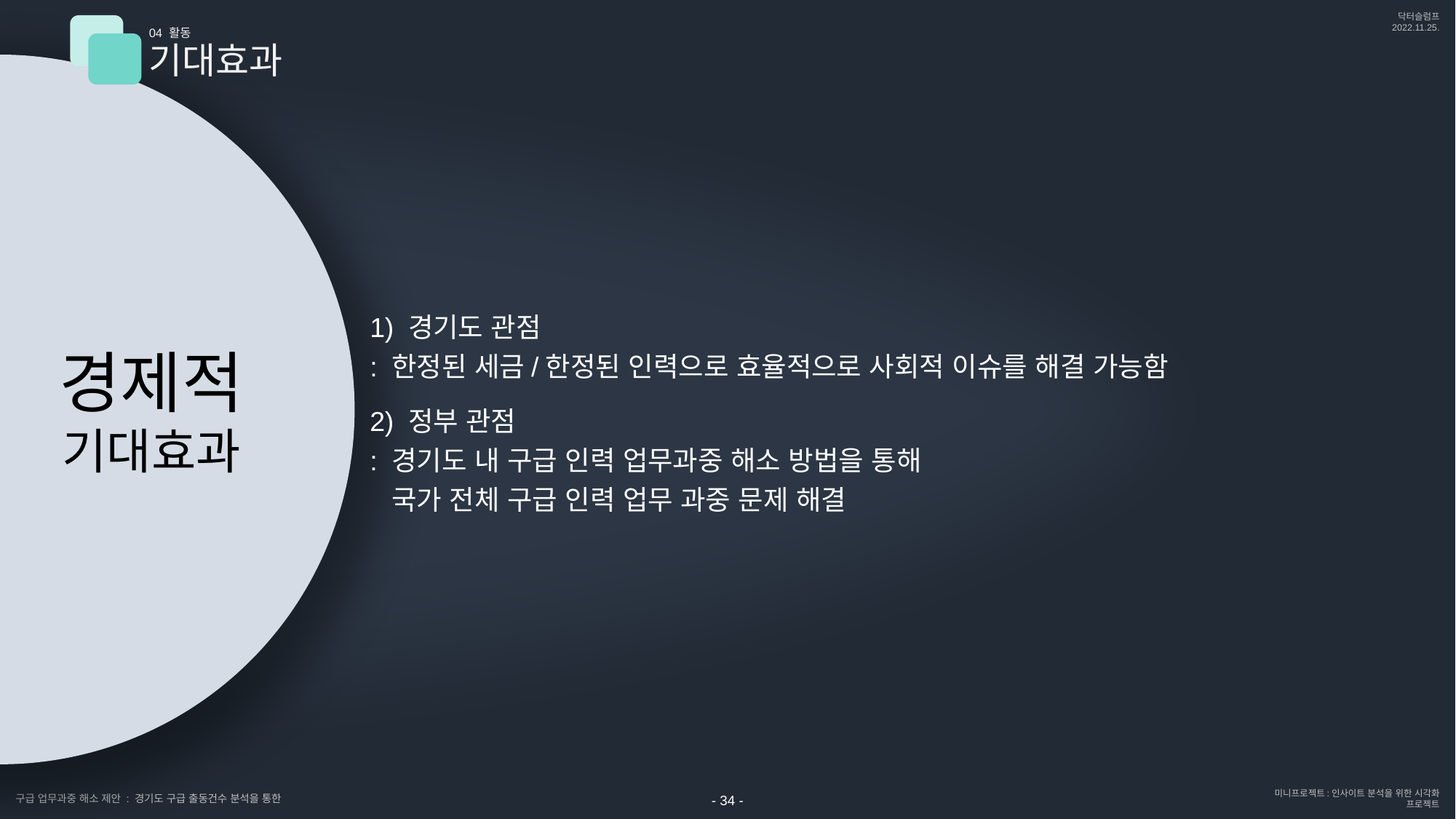

04 활동

기대효과

1) 경기도 관점
: 한정된 세금/한정된 인력으로 효율적으로 사회적 이슈를 해결 가능함

2) 정부 관점
: 경기도 내 구급 인력 업무과중 해소 방법을 통해
  국가 전체 구급 인력 업무 과중 문제 해결
경제적
기대효과
- 34 -